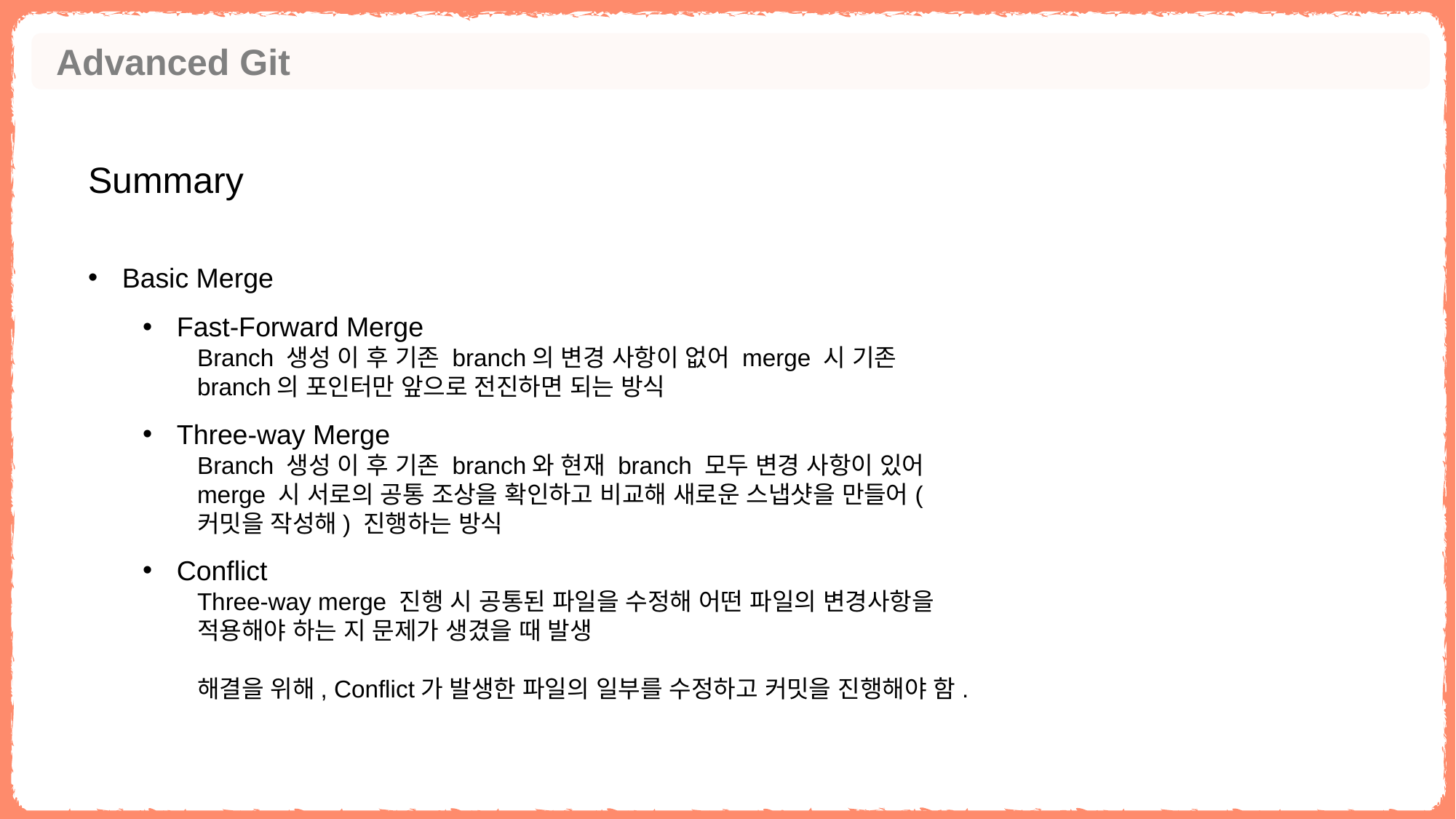

Advanced Git
Summary
Basic Merge
Fast-Forward Merge
Branch 생성 이 후 기존 branch의 변경 사항이 없어 merge 시 기존 branch의 포인터만 앞으로 전진하면 되는 방식
Three-way Merge
Branch 생성 이 후 기존 branch와 현재 branch 모두 변경 사항이 있어 merge 시 서로의 공통 조상을 확인하고 비교해 새로운 스냅샷을 만들어(커밋을 작성해) 진행하는 방식
Conflict
Three-way merge 진행 시 공통된 파일을 수정해 어떤 파일의 변경사항을 적용해야 하는 지 문제가 생겼을 때 발생

해결을 위해, Conflict가 발생한 파일의 일부를 수정하고 커밋을 진행해야 함.